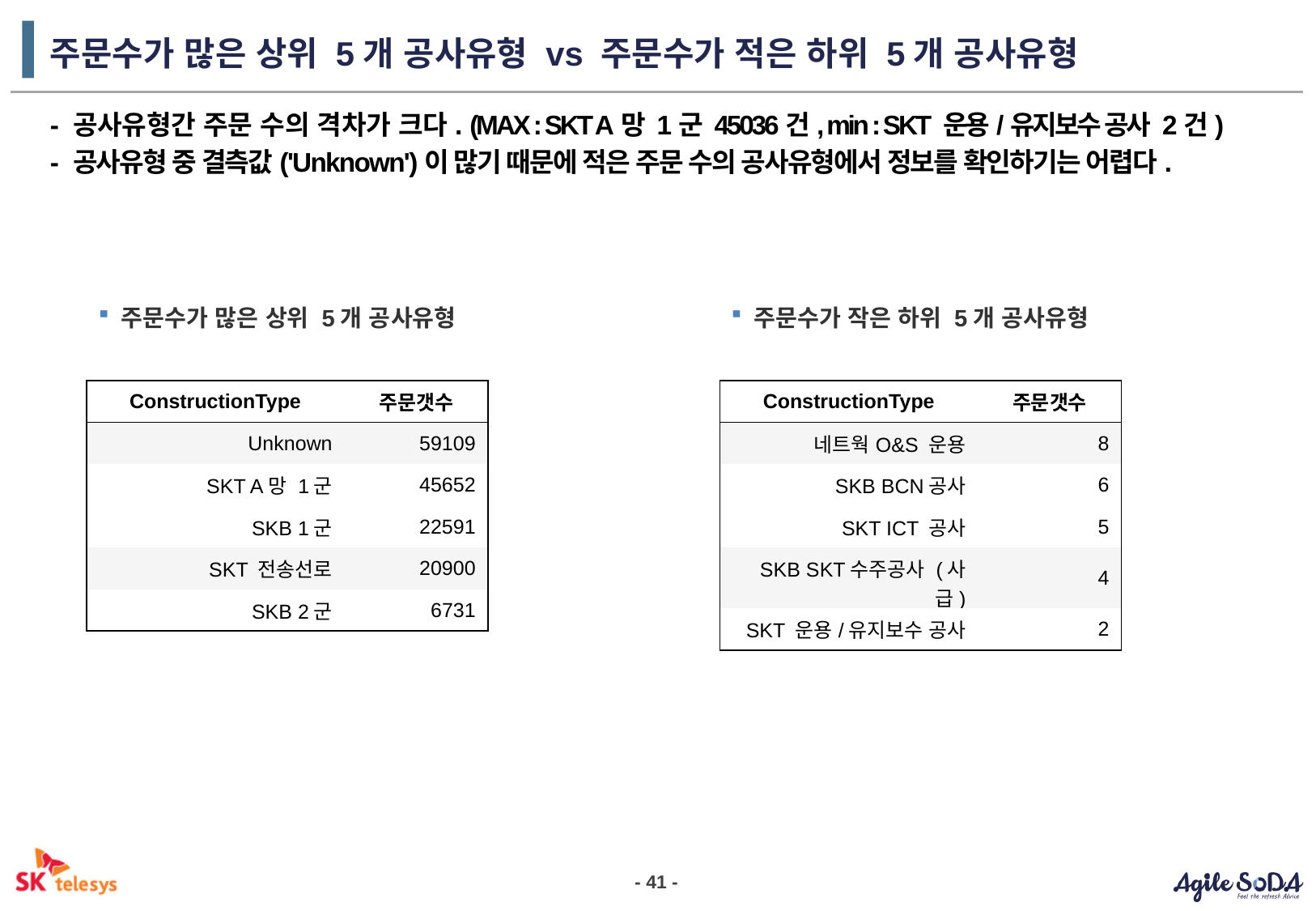

# 주문수가 많은 상위 5개 공사유형 vs 주문수가 적은 하위 5개 공사유형
- 공사유형간 주문 수의 격차가 크다. (MAX : SKT A망 1군 45036건, min : SKT 운용/유지보수 공사 2건)
- 공사유형 중 결측값('Unknown')이 많기 때문에 적은 주문 수의 공사유형에서 정보를 확인하기는 어렵다.

주문수가 많은 상위 5개 공사유형
주문수가 작은 하위 5개 공사유형
| ConstructionType | 주문갯수 |
| --- | --- |
| Unknown | 59109 |
| SKT A망 1군 | 45652 |
| SKB 1군 | 22591 |
| SKT 전송선로 | 20900 |
| SKB 2군 | 6731 |
| ConstructionType | 주문갯수 |
| --- | --- |
| 네트웍O&S 운용 | 8 |
| SKB BCN공사 | 6 |
| SKT ICT 공사 | 5 |
| SKB SKT수주공사 (사급) | 4 |
| SKT 운용/유지보수 공사 | 2 |